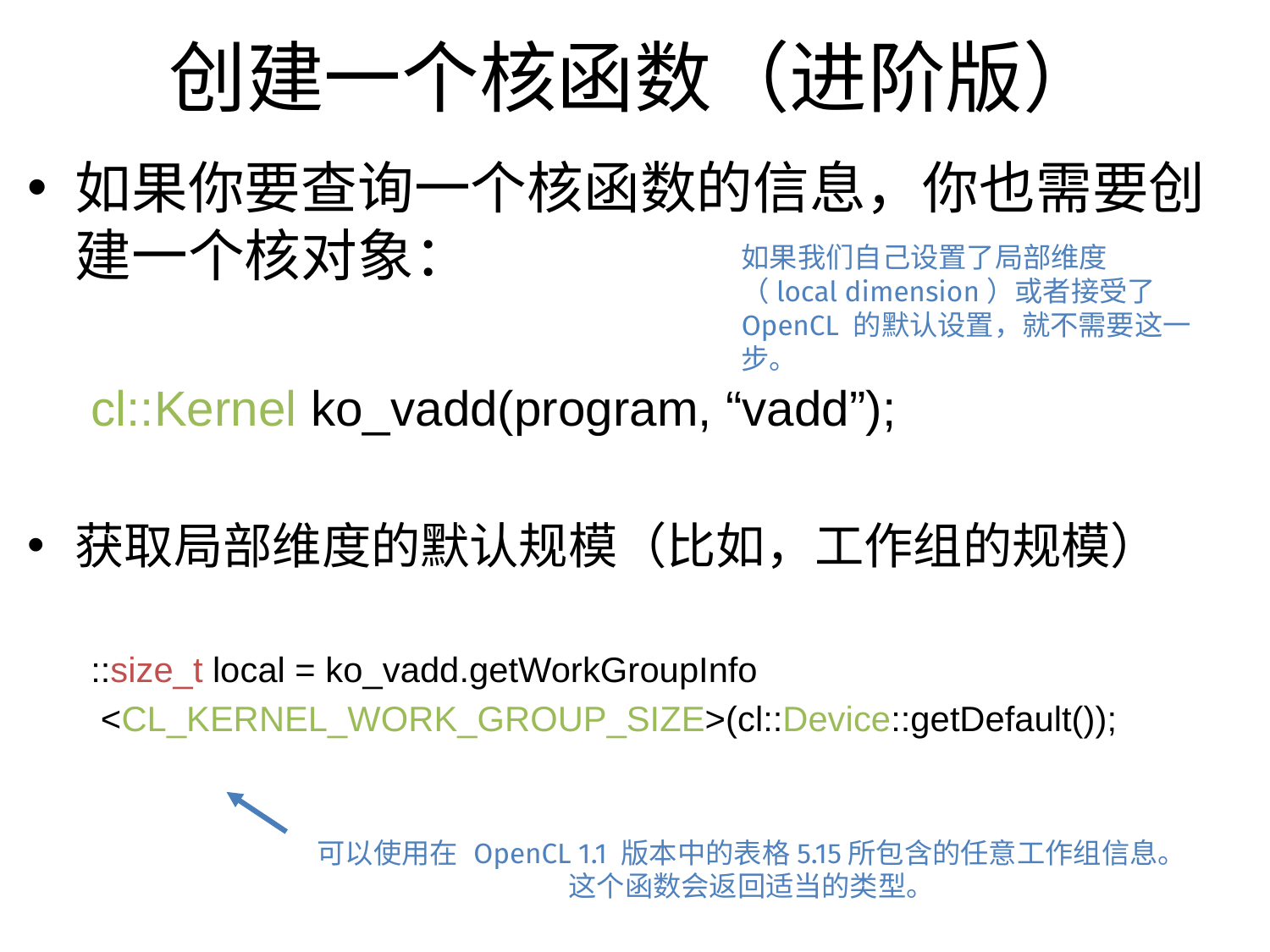

创建一个核函数（进阶版）
如果你要查询一个核函数的信息，你也需要创建一个核对象：

cl::Kernel ko_vadd(program, “vadd”);

获取局部维度的默认规模（比如，工作组的规模）

::size_t local = ko_vadd.getWorkGroupInfo
 <CL_KERNEL_WORK_GROUP_SIZE>(cl::Device::getDefault());

如果我们自己设置了局部维度（local dimension）或者接受了 OpenCL 的默认设置，就不需要这一步。

可以使用在 OpenCL 1.1 版本中的表格5.15所包含的任意工作组信息。
这个函数会返回适当的类型。